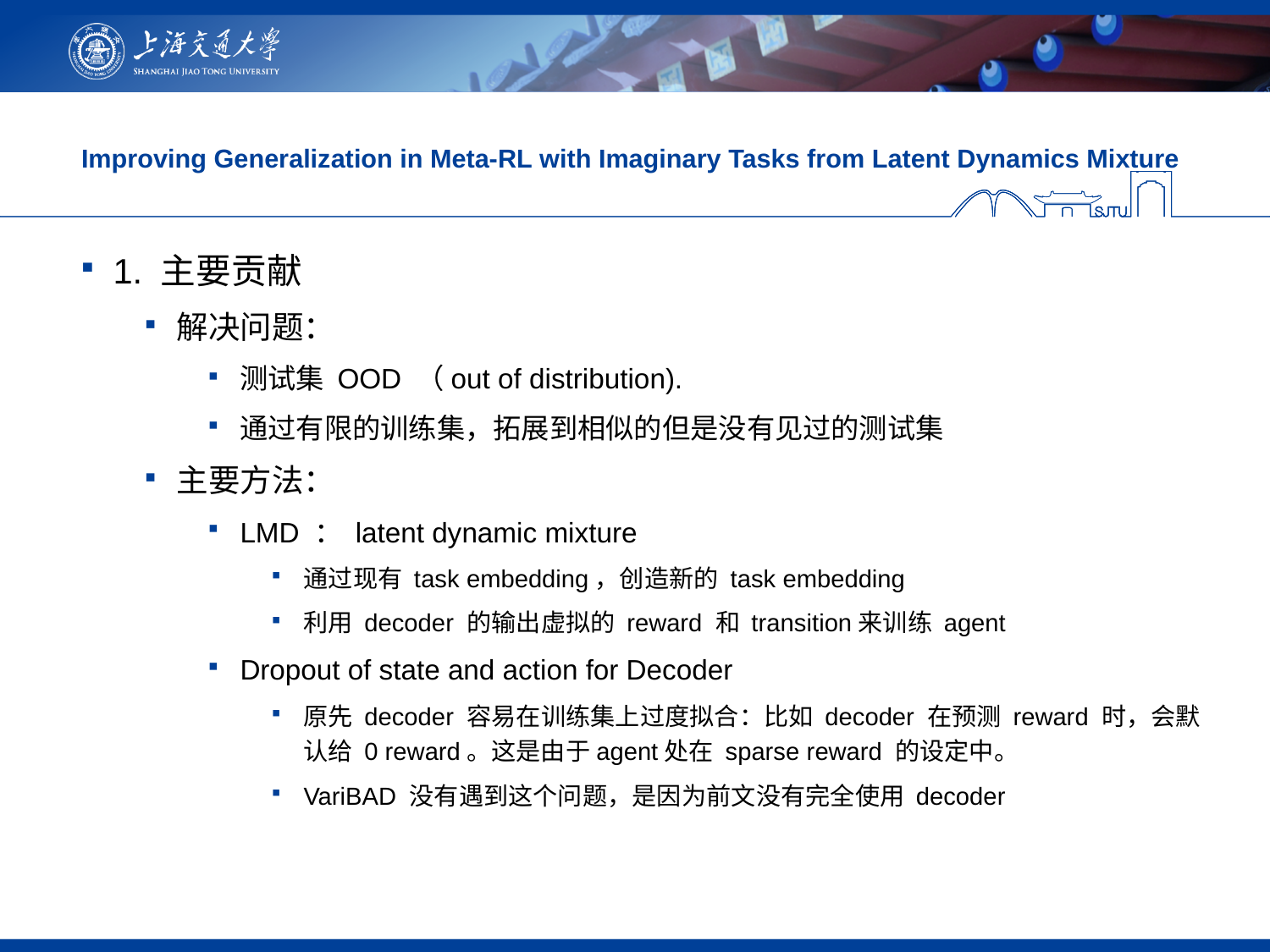

# Improving Generalization in Meta-RL with Imaginary Tasks from Latent Dynamics Mixture
1. 主要贡献
解决问题：
测试集 OOD （out of distribution).
通过有限的训练集，拓展到相似的但是没有见过的测试集
主要方法：
LMD ： latent dynamic mixture
通过现有 task embedding，创造新的 task embedding
利用 decoder 的输出虚拟的 reward 和 transition来训练 agent
Dropout of state and action for Decoder
原先 decoder 容易在训练集上过度拟合：比如 decoder 在预测 reward 时，会默认给 0 reward。这是由于agent处在 sparse reward 的设定中。
VariBAD 没有遇到这个问题，是因为前文没有完全使用 decoder